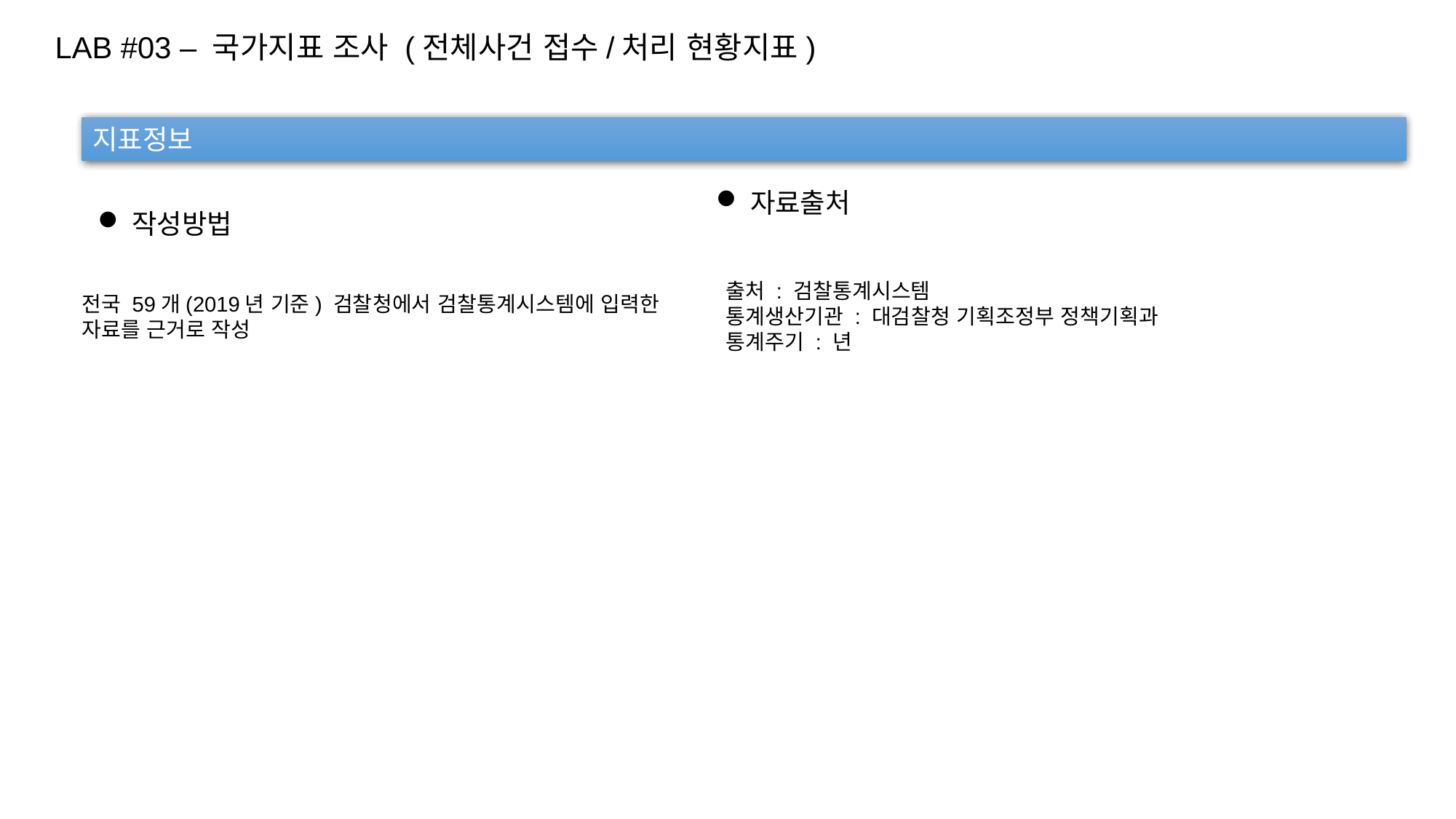

LAB #03 – 국가지표 조사 (전체사건 접수/처리 현황지표)
지표정보
자료출처
작성방법
출처 : 검찰통계시스템
통계생산기관 : 대검찰청 기획조정부 정책기획과
통계주기 : 년
전국 59개(2019년 기준) 검찰청에서 검찰통계시스템에 입력한 자료를 근거로 작성